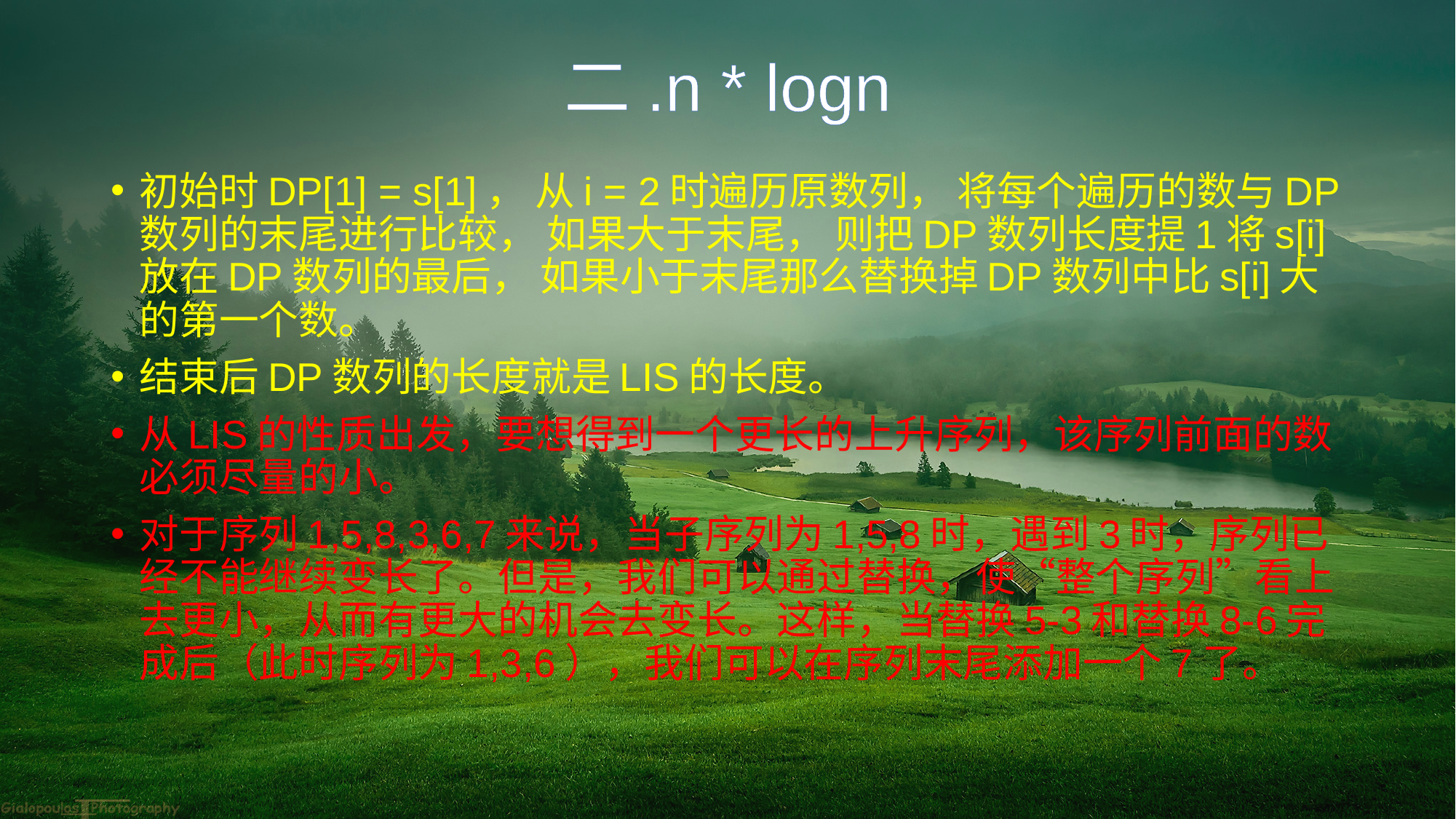

# 二.n * logn
初始时DP[1] = s[1]， 从i = 2时遍历原数列， 将每个遍历的数与DP数列的末尾进行比较， 如果大于末尾， 则把DP数列长度提1将s[i]放在DP数列的最后， 如果小于末尾那么替换掉DP数列中比s[i]大的第一个数。
结束后DP数列的长度就是LIS的长度。
从LIS的性质出发，要想得到一个更长的上升序列，该序列前面的数必须尽量的小。
对于序列1,5,8,3,6,7来说，当子序列为1,5,8时，遇到3时，序列已经不能继续变长了。但是，我们可以通过替换，使“整个序列”看上去更小，从而有更大的机会去变长。这样，当替换5-3和替换8-6完成后（此时序列为1,3,6），我们可以在序列末尾添加一个7了。